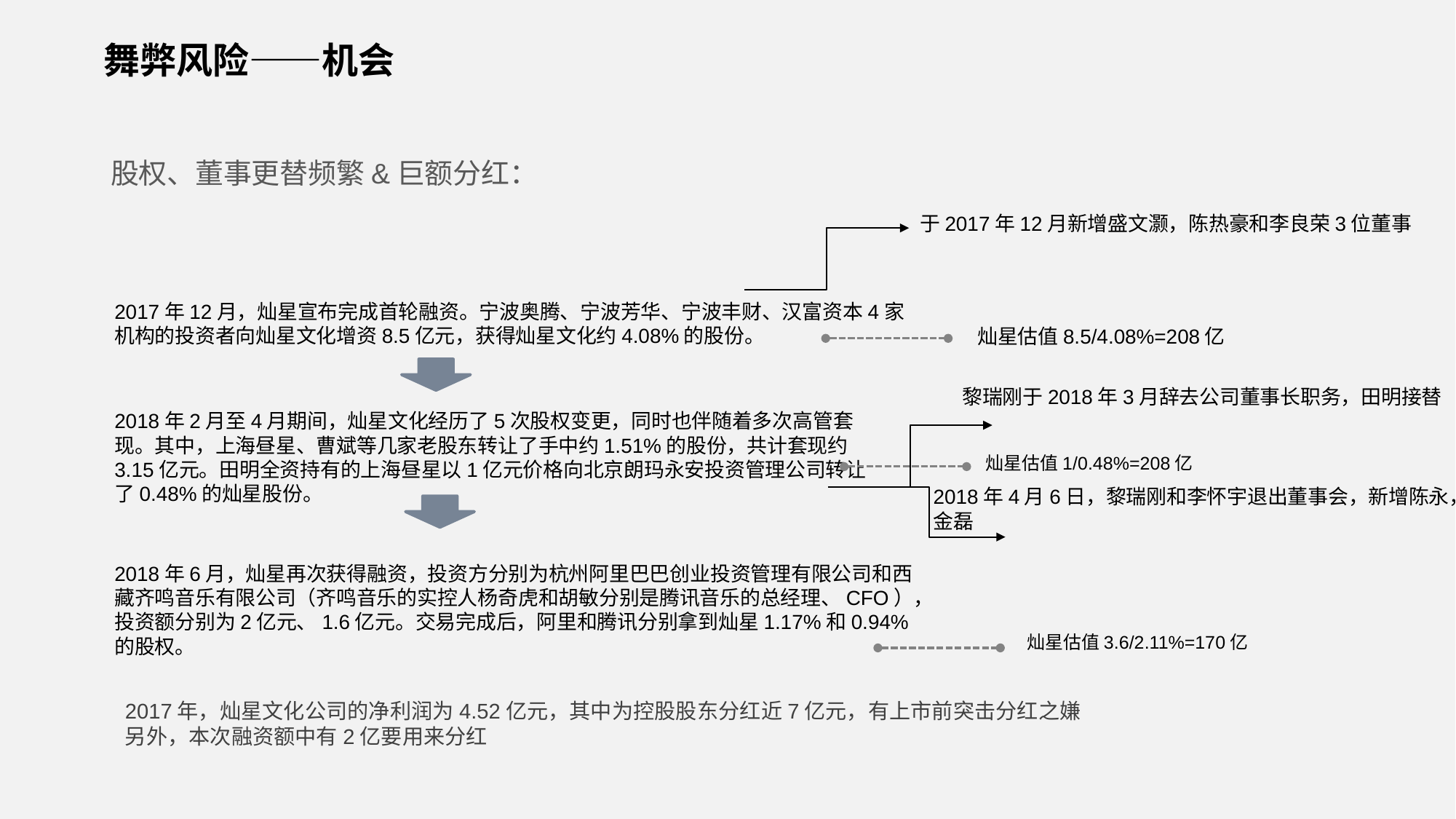

舞弊风险——机会
股权、董事更替频繁&巨额分红：
于2017年12月新增盛文灏，陈热豪和李良荣3位董事
2017年12月，灿星宣布完成首轮融资。宁波奥腾、宁波芳华、宁波丰财、汉富资本4家机构的投资者向灿星文化增资8.5亿元，获得灿星文化约4.08%的股份。
灿星估值8.5/4.08%=208亿

黎瑞刚于2018年3月辞去公司董事长职务，田明接替
2018年2月至4月期间，灿星文化经历了5次股权变更，同时也伴随着多次高管套现。其中，上海昼星、曹斌等几家老股东转让了手中约1.51%的股份，共计套现约3.15亿元。田明全资持有的上海昼星以1亿元价格向北京朗玛永安投资管理公司转让了0.48%的灿星股份。
灿星估值1/0.48%=208亿
2018年4月6日，黎瑞刚和李怀宇退出董事会，新增陈永，金磊

2018年6月，灿星再次获得融资，投资方分别为杭州阿里巴巴创业投资管理有限公司和西藏齐鸣音乐有限公司（齐鸣音乐的实控人杨奇虎和胡敏分别是腾讯音乐的总经理、CFO），投资额分别为2亿元、1.6亿元。交易完成后，阿里和腾讯分别拿到灿星1.17%和0.94%的股权。
灿星估值3.6/2.11%=170亿
2017年，灿星文化公司的净利润为4.52亿元，其中为控股股东分红近7亿元，有上市前突击分红之嫌
另外，本次融资额中有2亿要用来分红